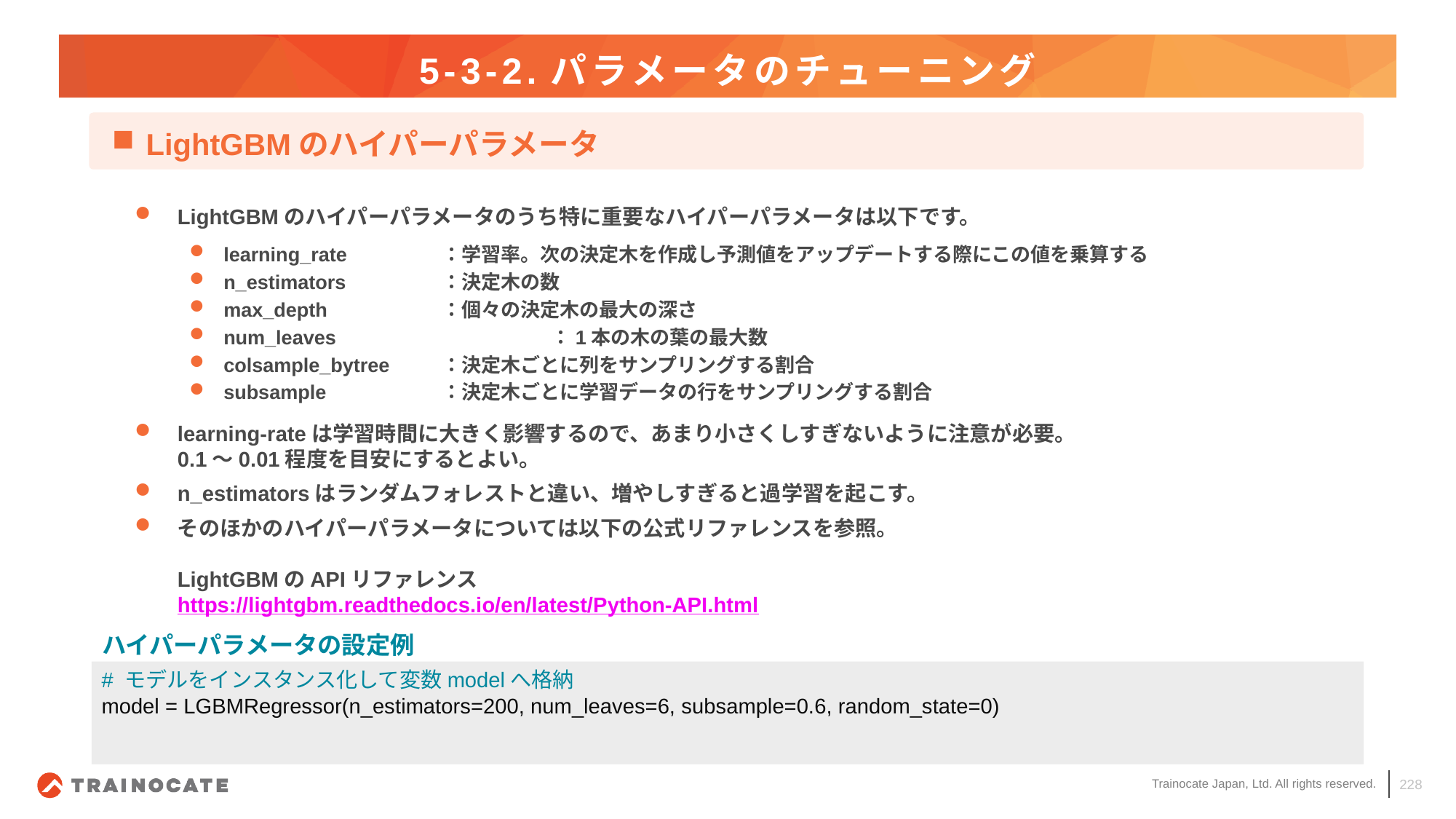

# 5-3-2.パラメータのチューニング
LightGBMのハイパーパラメータ
LightGBMのハイパーパラメータのうち特に重要なハイパーパラメータは以下です。
learning_rate	：学習率。次の決定木を作成し予測値をアップデートする際にこの値を乗算する
n_estimators	：決定木の数
max_depth		：個々の決定木の最大の深さ
num_leaves		：1本の木の葉の最大数
colsample_bytree	：決定木ごとに列をサンプリングする割合
subsample		：決定木ごとに学習データの行をサンプリングする割合
learning-rateは学習時間に大きく影響するので、あまり小さくしすぎないように注意が必要。
0.1～0.01程度を目安にするとよい。
n_estimatorsはランダムフォレストと違い、増やしすぎると過学習を起こす。
そのほかのハイパーパラメータについては以下の公式リファレンスを参照。
LightGBMのAPIリファレンス
https://lightgbm.readthedocs.io/en/latest/Python-API.html
ハイパーパラメータの設定例
# モデルをインスタンス化して変数modelへ格納
model = LGBMRegressor(n_estimators=200, num_leaves=6, subsample=0.6, random_state=0)

228